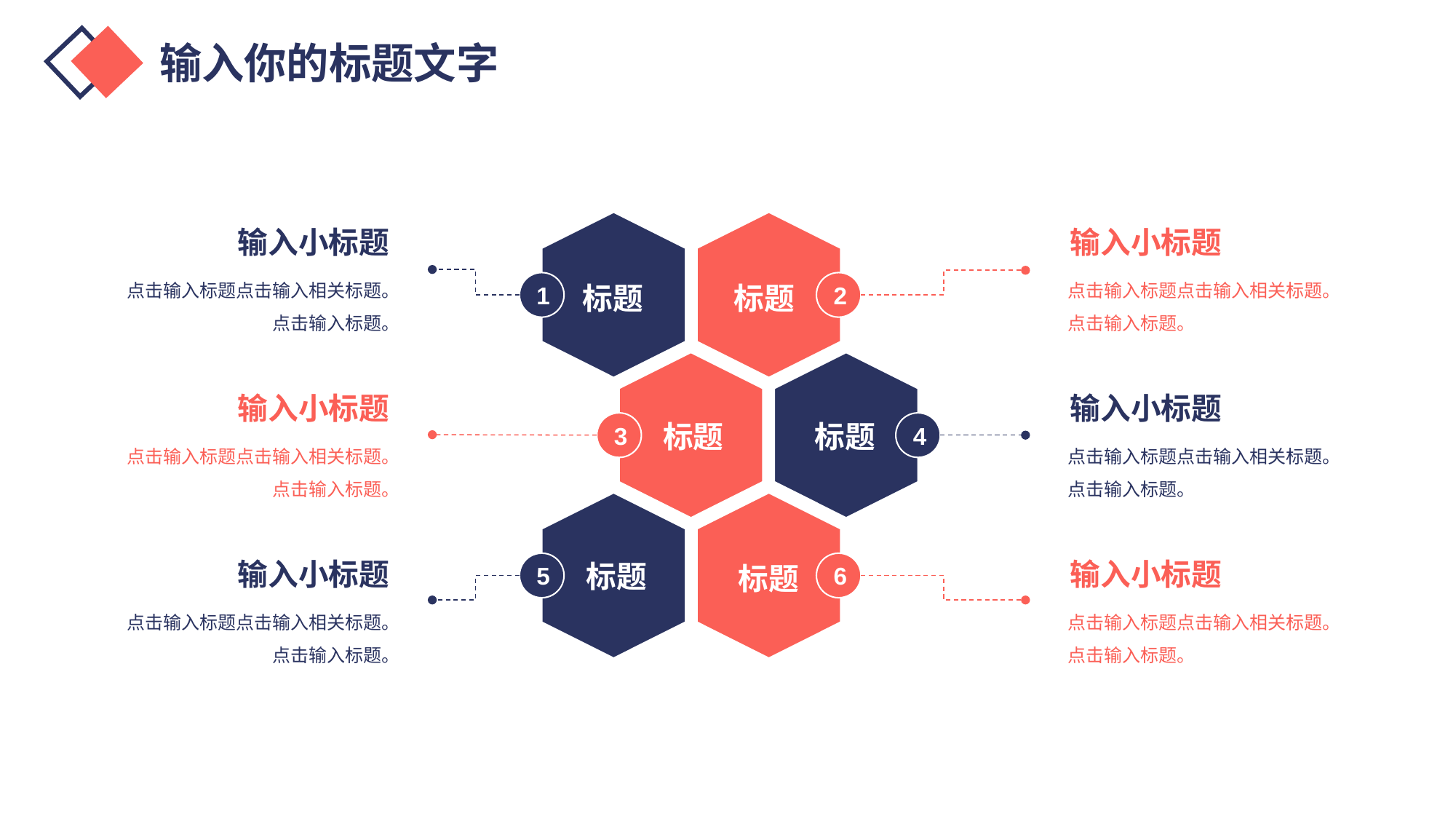

输入你的标题文字

1
2

4
3

5
6
输入小标题
输入小标题
点击输入标题点击输入相关标题。点击输入标题。
点击输入标题点击输入相关标题。点击输入标题。
标题
标题
输入小标题
输入小标题
标题
标题
点击输入标题点击输入相关标题。点击输入标题。
点击输入标题点击输入相关标题。点击输入标题。
输入小标题
输入小标题
标题
标题
点击输入标题点击输入相关标题。点击输入标题。
点击输入标题点击输入相关标题。点击输入标题。